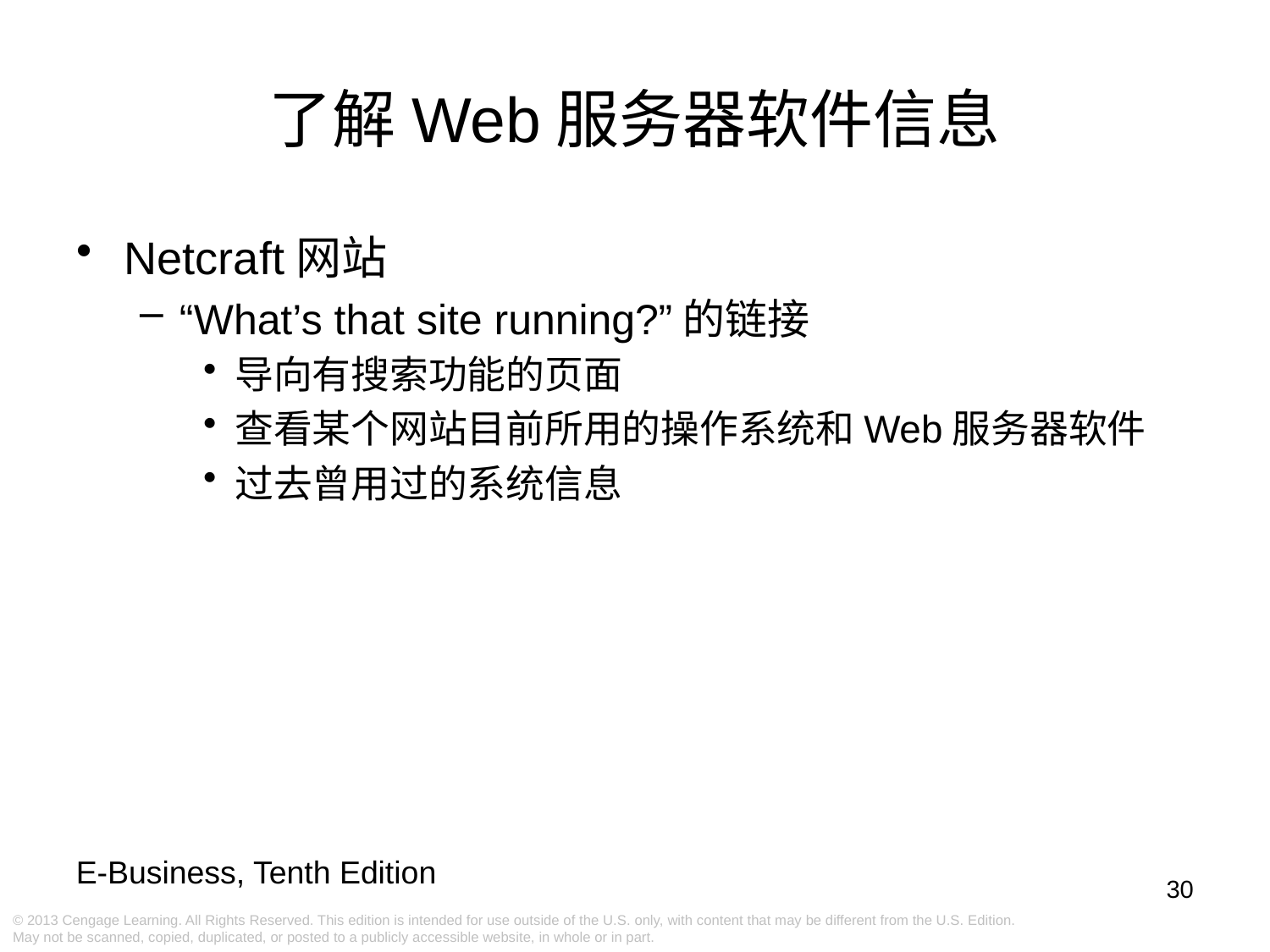

了解Web服务器软件信息
Netcraft网站
“What’s that site running?”的链接
导向有搜索功能的页面
查看某个网站目前所用的操作系统和Web服务器软件
过去曾用过的系统信息
30